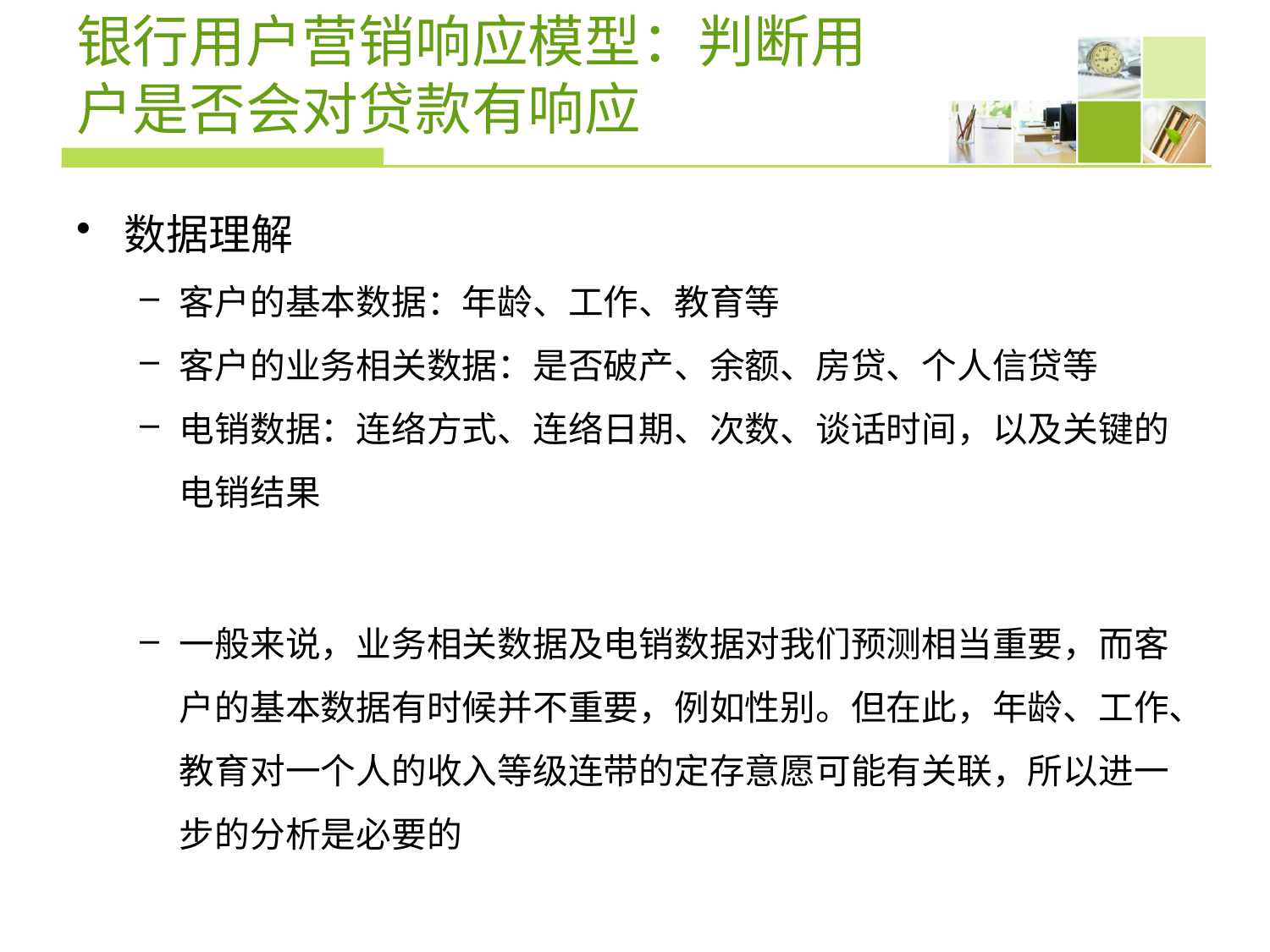

# 银行用户营销响应模型：判断用户是否会对贷款有响应
数据理解
客户的基本数据：年龄、工作、教育等
客户的业务相关数据：是否破产、余额、房贷、个人信贷等
电销数据：连络方式、连络日期、次数、谈话时间，以及关键的电销结果

一般来说，业务相关数据及电销数据对我们预测相当重要，而客户的基本数据有时候并不重要，例如性别。但在此，年龄、工作、教育对一个人的收入等级连带的定存意愿可能有关联，所以进一步的分析是必要的